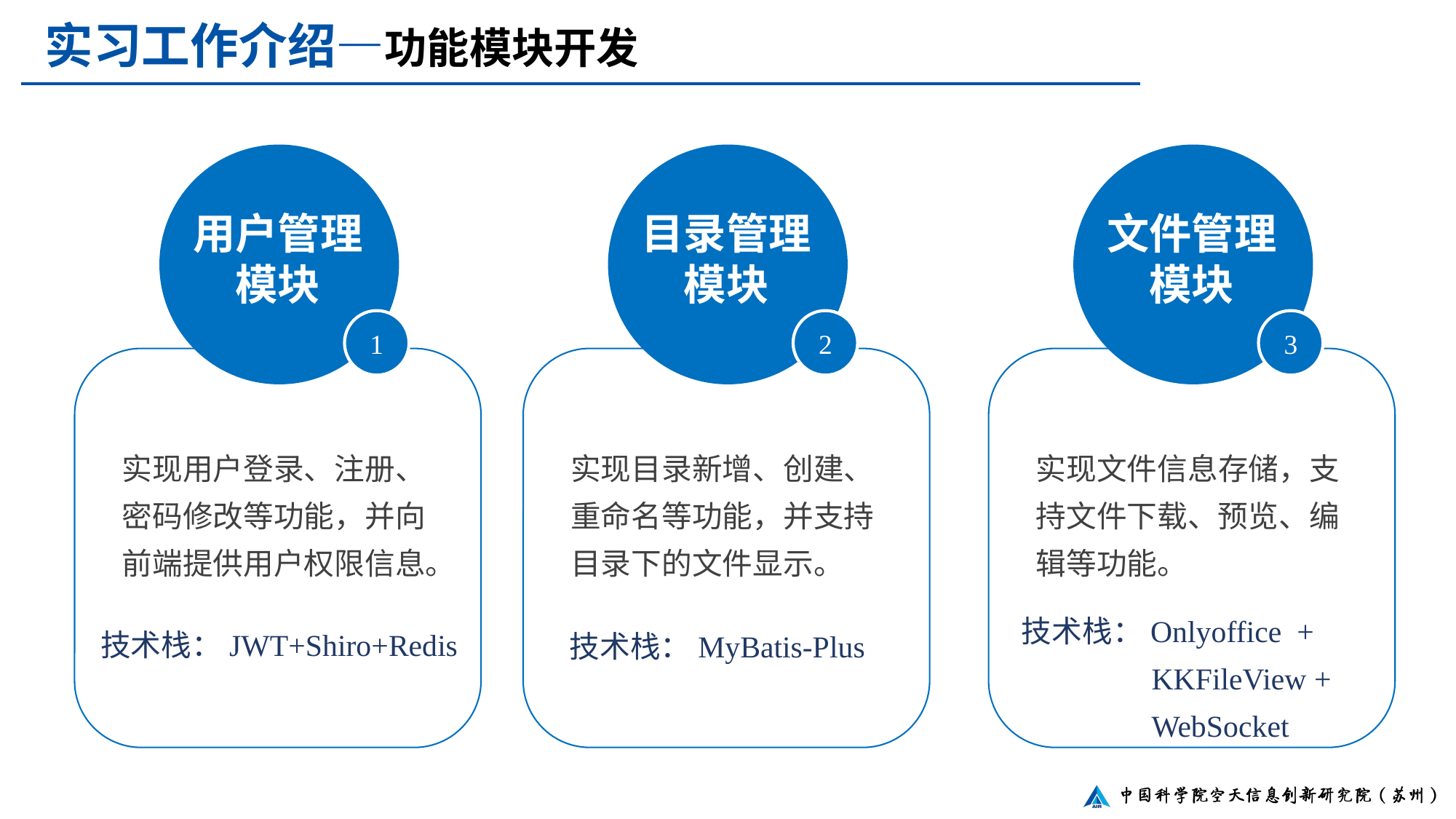

实习工作介绍—功能模块开发

用户管理
模块
1

实现用户登录、注册、密码修改等功能，并向前端提供用户权限信息。

目录管理
模块
2

实现目录新增、创建、重命名等功能，并支持目录下的文件显示。

文件管理
模块
3

实现文件信息存储，支持文件下载、预览、编辑等功能。
技术栈：Onlyoffice  +
                 KKFileView +
                 WebSocket
技术栈：JWT+Shiro+Redis
技术栈：MyBatis-Plus